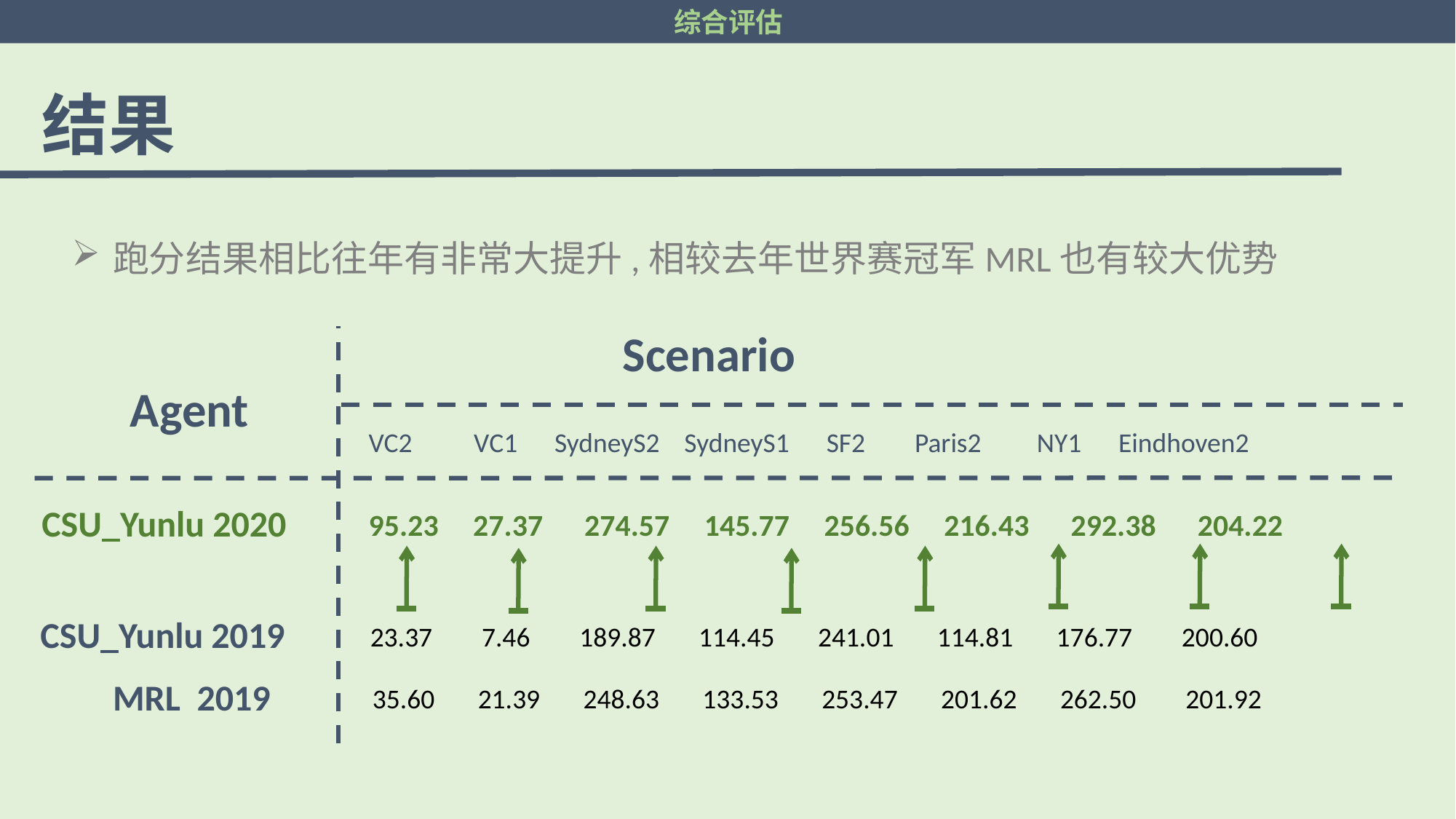

综合评估
结果
跑分结果相比往年有非常大提升,相较去年世界赛冠军MRL也有较大优势
Scenario
Agent
VC2          VC1      SydneyS2    SydneyS1      SF2        Paris2         NY1      Eindhoven2
CSU_Yunlu 2020
95.23     27.37      274.57     145.77     256.56     216.43      292.38      204.22
CSU_Yunlu 2019
23.37        7.46        189.87       114.45       241.01       114.81       176.77        200.60
MRL  2019
35.60       21.39       248.63       133.53       253.47       201.62       262.50        201.92